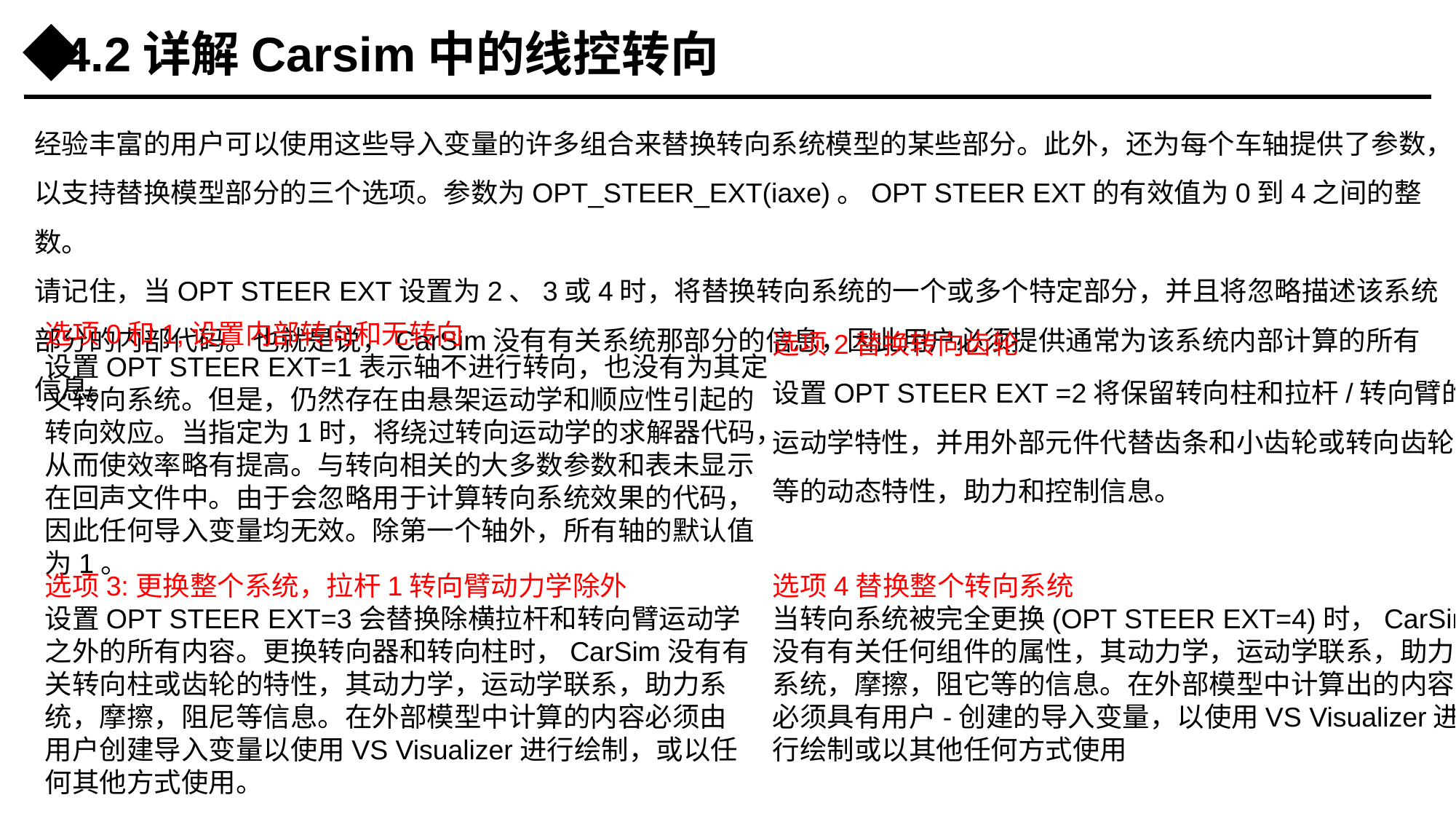

4.2详解Carsim中的线控转向

经验丰富的用户可以使用这些导入变量的许多组合来替换转向系统模型的某些部分。此外，还为每个车轴提供了参数，以支持替换模型部分的三个选项。参数为OPT_STEER_EXT(iaxe)。OPT STEER EXT的有效值为0到4之间的整数。
请记住，当OPT STEER EXT设置为2、3或4时，将替换转向系统的一个或多个特定部分，并且将忽略描述该系统部分的内部代码。也就是说，CarSim没有有关系统那部分的信息，因此用户必须提供通常为该系统内部计算的所有信息。

选项2替换转向齿轮
设置OPT STEER EXT =2将保留转向柱和拉杆/转向臂的运动学特性，并用外部元件代替齿条和小齿轮或转向齿轮等的动态特性，助力和控制信息。
选项0和1,设置内部转向和无转向
设置OPT STEER EXT=1表示轴不进行转向，也没有为其定义转向系统。但是，仍然存在由悬架运动学和顺应性引起的转向效应。当指定为1时，将绕过转向运动学的求解器代码，从而使效率略有提高。与转向相关的大多数参数和表未显示在回声文件中。由于会忽略用于计算转向系统效果的代码，因此任何导入变量均无效。除第一个轴外，所有轴的默认值为1。
选项3:更换整个系统，拉杆1转向臂动力学除外
设置OPT STEER EXT=3会替换除横拉杆和转向臂运动学之外的所有内容。更换转向器和转向柱时，CarSim没有有关转向柱或齿轮的特性，其动力学，运动学联系，助力系统，摩擦，阻尼等信息。在外部模型中计算的内容必须由用户创建导入变量以使用VS Visualizer进行绘制，或以任何其他方式使用。
选项4替换整个转向系统
当转向系统被完全更换(OPT STEER EXT=4)时，CarSim没有有关任何组件的属性，其动力学，运动学联系，助力系统，摩擦，阻它等的信息。在外部模型中计算出的内容必须具有用户-创建的导入变量，以使用VS Visualizer进行绘制或以其他任何方式使用